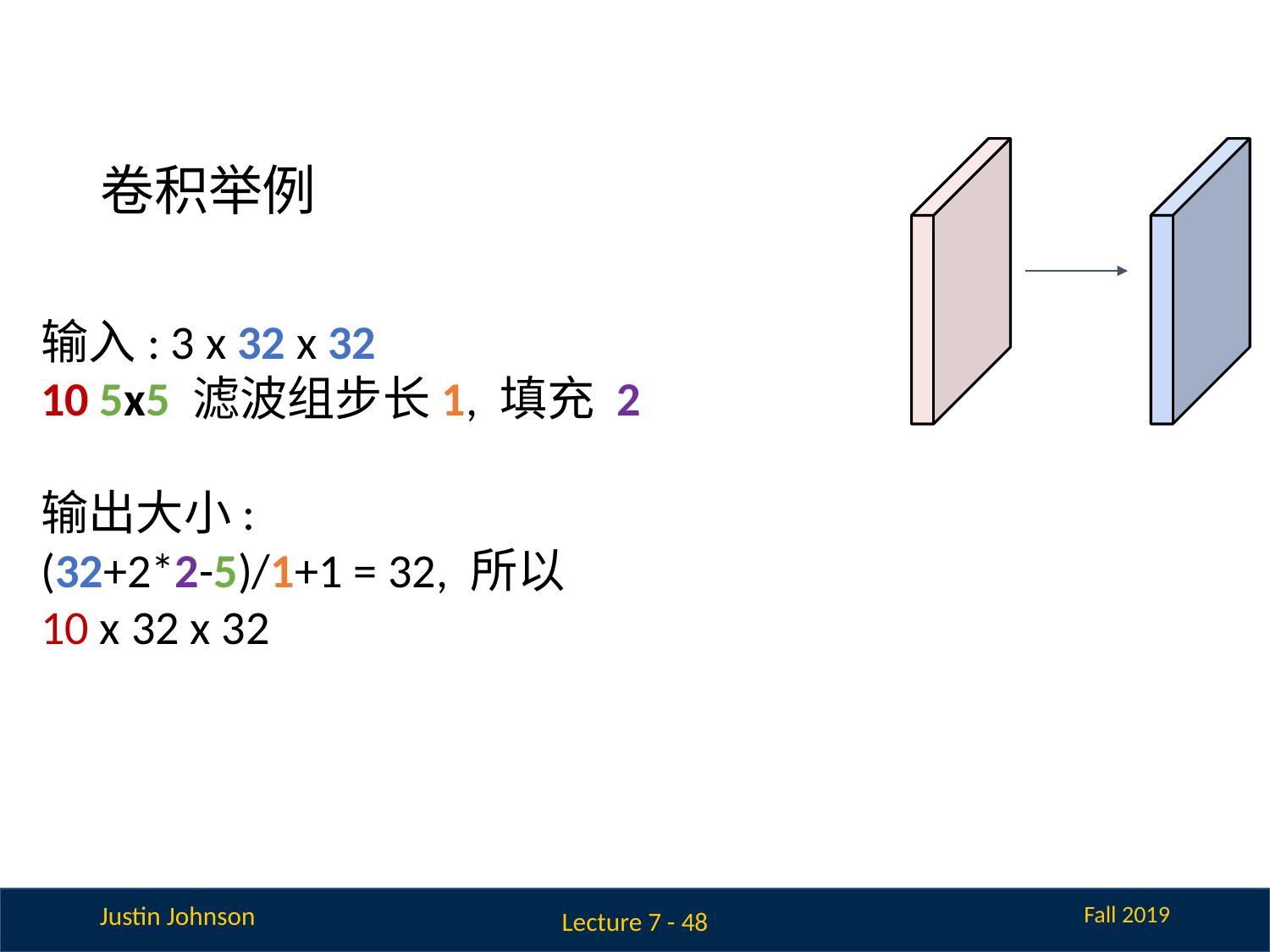

# 卷积举例
输入: 3 x 32 x 32
10 5x5 滤波组步长1, 填充 2

输出大小:
(32+2*2-5)/1+1 = 32, 所以
10 x 32 x 32
Lecture 7 - 48